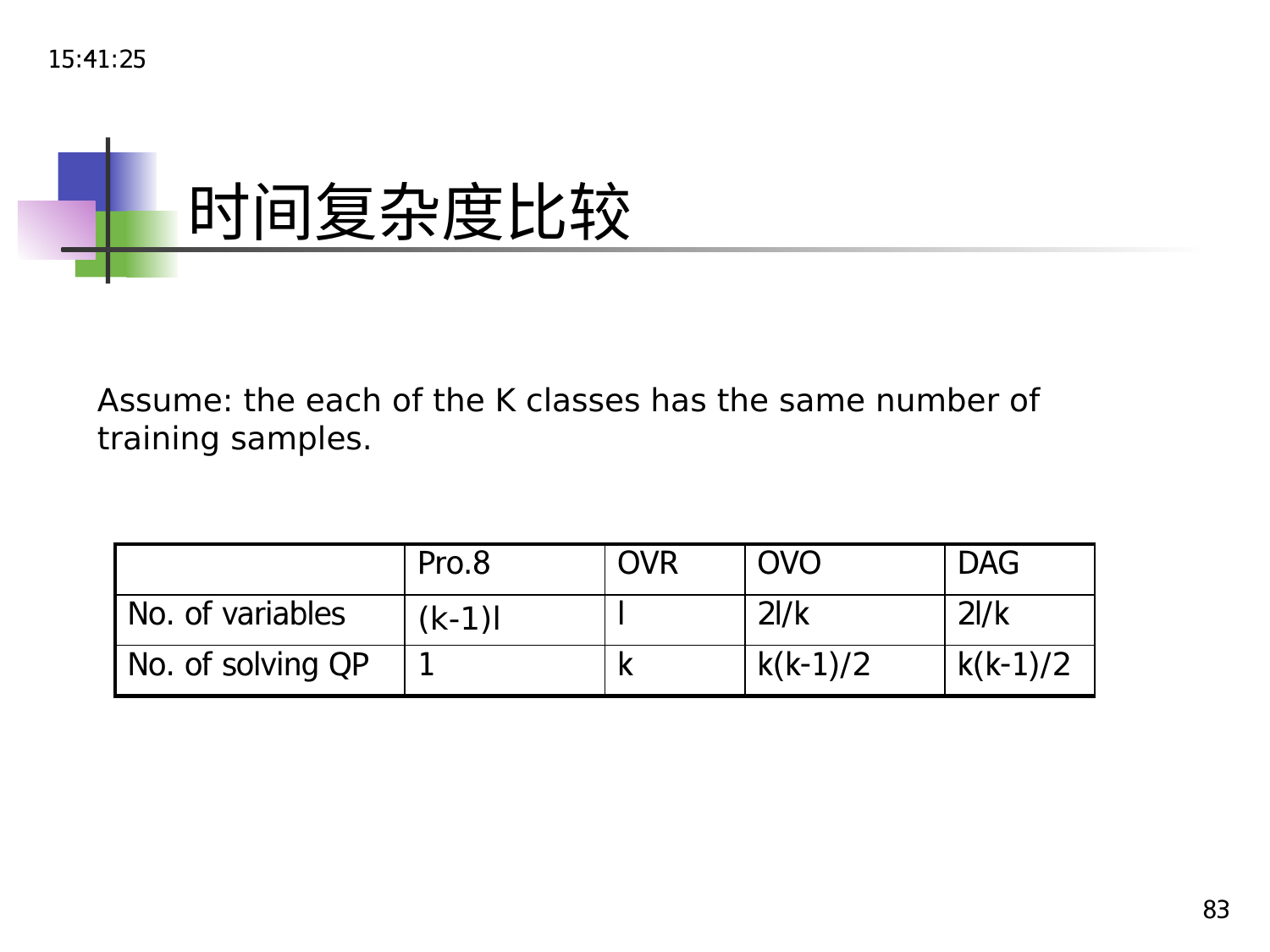

15:41:25
时间复杂度比较
Assume: the each of the K classes has the same number of training samples.
|  | Pro.8 | OVR | OVO | DAG |
| --- | --- | --- | --- | --- |
| No. of variables | (k-1)l | l | 2l/k | 2l/k |
| No. of solving QP | 1 | k | k(k-1)/2 | k(k-1)/2 |
83